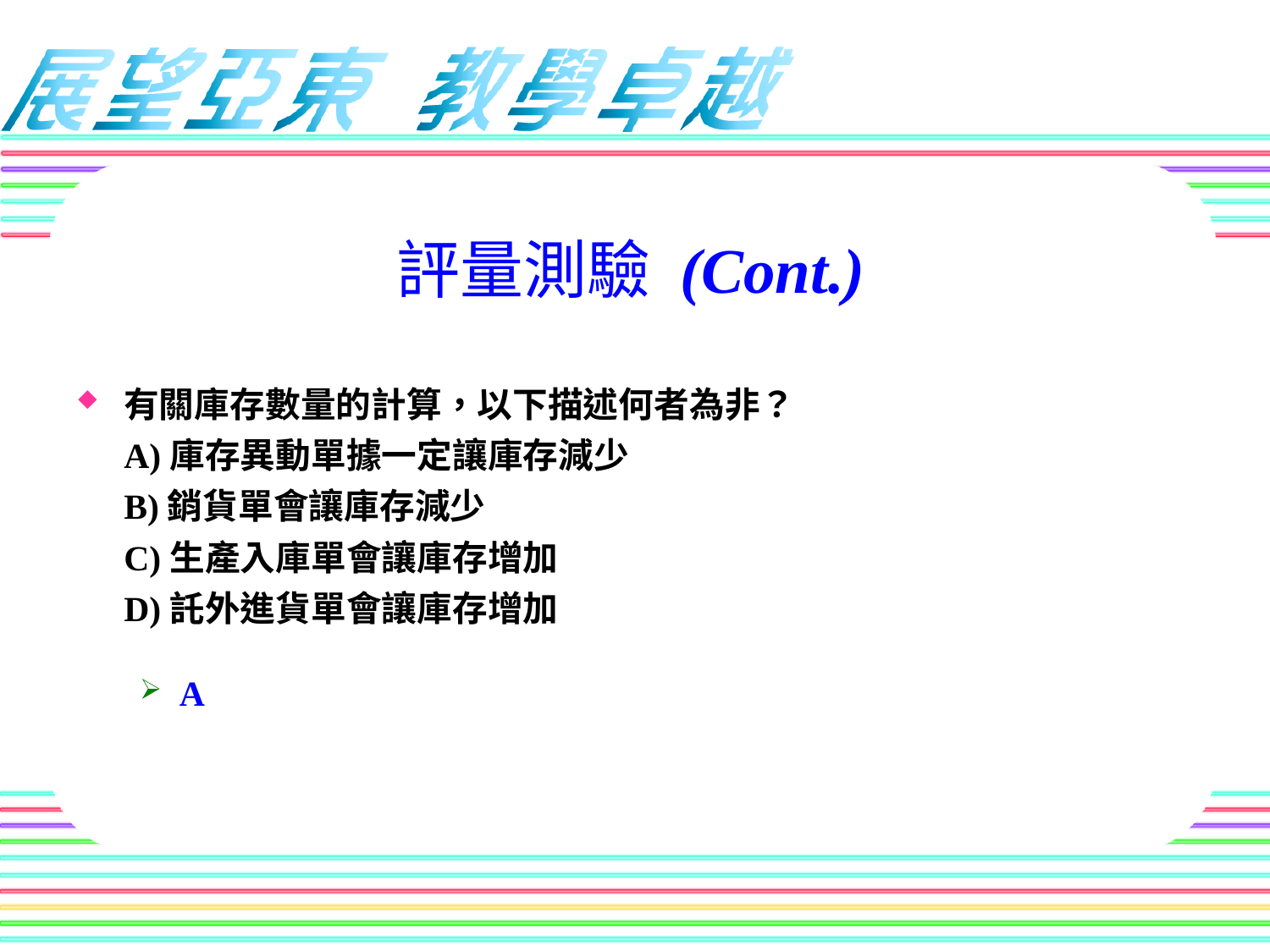

評量測驗 (Cont.)
有關庫存數量的計算，以下描述何者為非？
A)庫存異動單據一定讓庫存減少
B)銷貨單會讓庫存減少
C)生產入庫單會讓庫存增加
D)託外進貨單會讓庫存增加
A